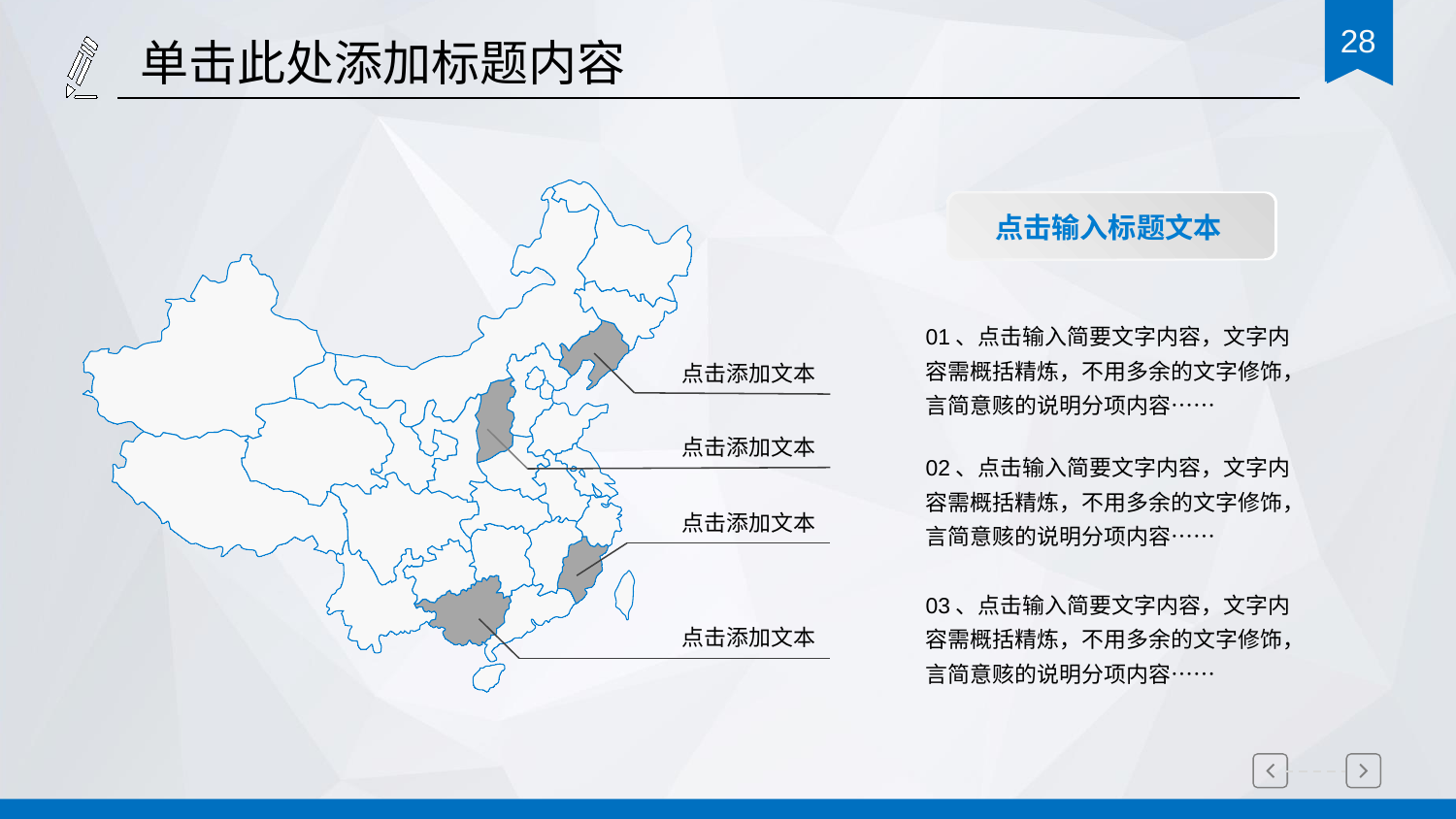

单击此处添加标题内容

点击输入标题文本
01、点击输入简要文字内容，文字内容需概括精炼，不用多余的文字修饰，言简意赅的说明分项内容……
点击添加文本
点击添加文本
02、点击输入简要文字内容，文字内容需概括精炼，不用多余的文字修饰，言简意赅的说明分项内容……
点击添加文本
03、点击输入简要文字内容，文字内容需概括精炼，不用多余的文字修饰，言简意赅的说明分项内容……
点击添加文本